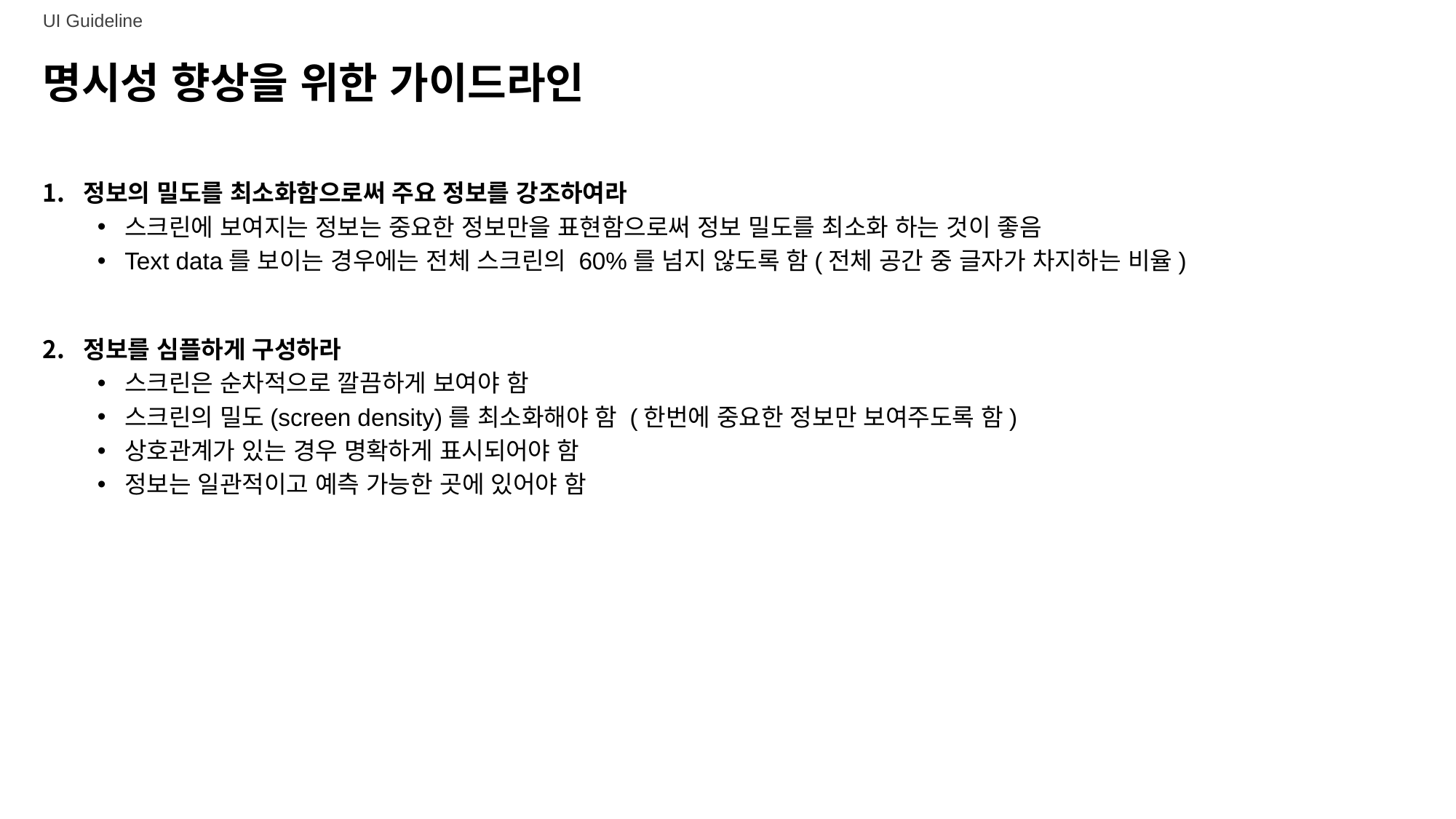

UI Guideline
# 명시성 향상을 위한 가이드라인
정보의 밀도를 최소화함으로써 주요 정보를 강조하여라
스크린에 보여지는 정보는 중요한 정보만을 표현함으로써 정보 밀도를 최소화 하는 것이 좋음
Text data를 보이는 경우에는 전체 스크린의 60%를 넘지 않도록 함(전체 공간 중 글자가 차지하는 비율)

정보를 심플하게 구성하라
스크린은 순차적으로 깔끔하게 보여야 함
스크린의 밀도(screen density)를 최소화해야 함 (한번에 중요한 정보만 보여주도록 함)
상호관계가 있는 경우 명확하게 표시되어야 함
정보는 일관적이고 예측 가능한 곳에 있어야 함